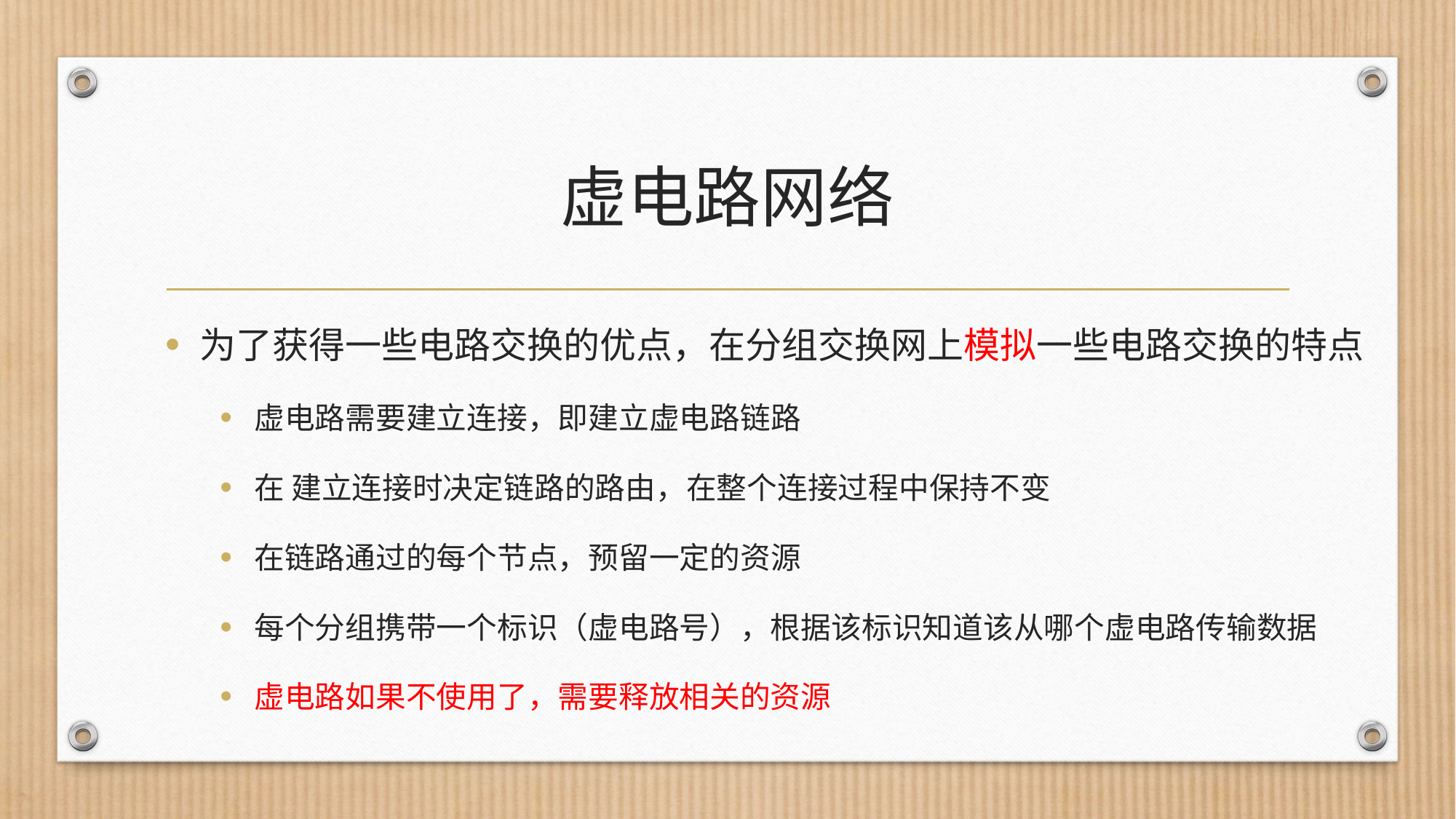

# 虚电路网络
为了获得一些电路交换的优点，在分组交换网上模拟一些电路交换的特点
虚电路需要建立连接，即建立虚电路链路
在 建立连接时决定链路的路由，在整个连接过程中保持不变
在链路通过的每个节点，预留一定的资源
每个分组携带一个标识（虚电路号），根据该标识知道该从哪个虚电路传输数据
虚电路如果不使用了，需要释放相关的资源